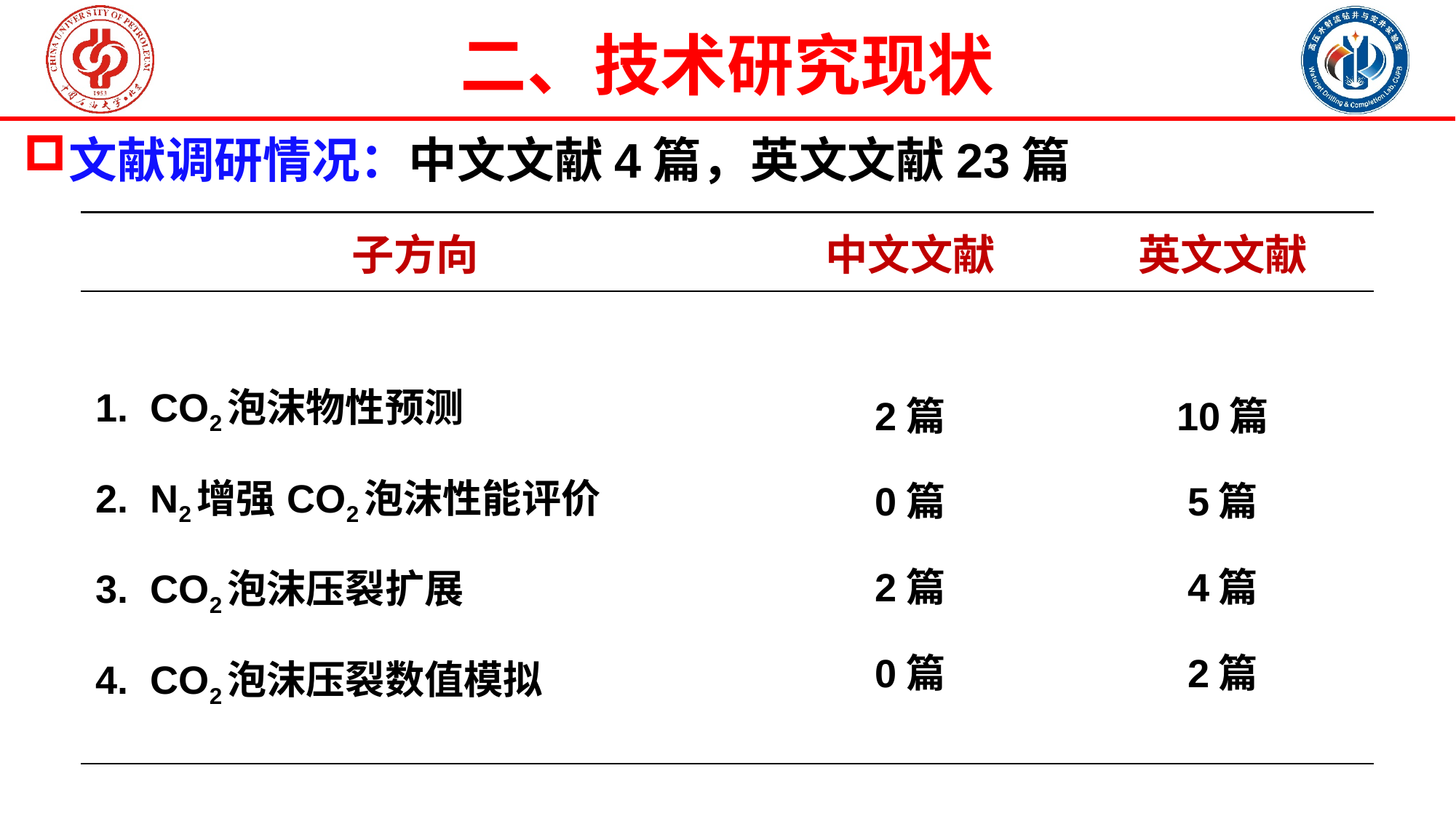

二、技术研究现状
文献调研情况：中文文献4篇，英文文献23篇
| 子方向 | 中文文献 | 英文文献 |
| --- | --- | --- |
| CO2泡沫物性预测 N2增强CO2泡沫性能评价 CO2泡沫压裂扩展 CO2泡沫压裂数值模拟 | 2篇 0篇 2篇 0篇 | 10篇 5篇 4篇 2篇 |